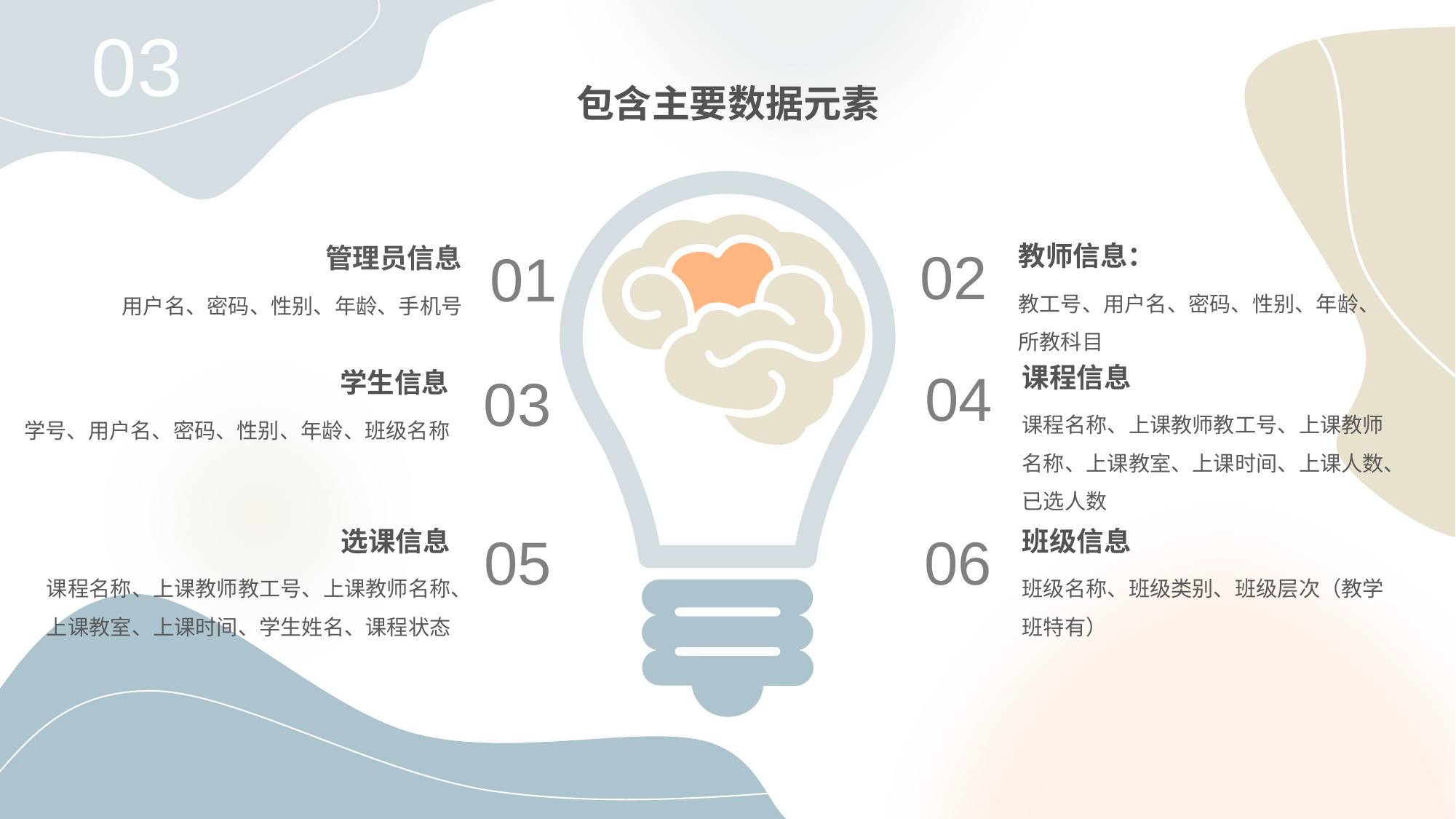

03
包含主要数据元素

02
教师信息：
教工号、用户名、密码、性别、年龄、所教科目
管理员信息
用户名、密码、性别、年龄、手机号
01

课程信息
课程名称、上课教师教工号、上课教师名称、上课教室、上课时间、上课人数、已选人数
04
学生信息
学号、用户名、密码、性别、年龄、班级名称
03
选课信息
课程名称、上课教师教工号、上课教师名称、上课教室、上课时间、学生姓名、课程状态
05
06
班级信息
班级名称、班级类别、班级层次（教学班特有）